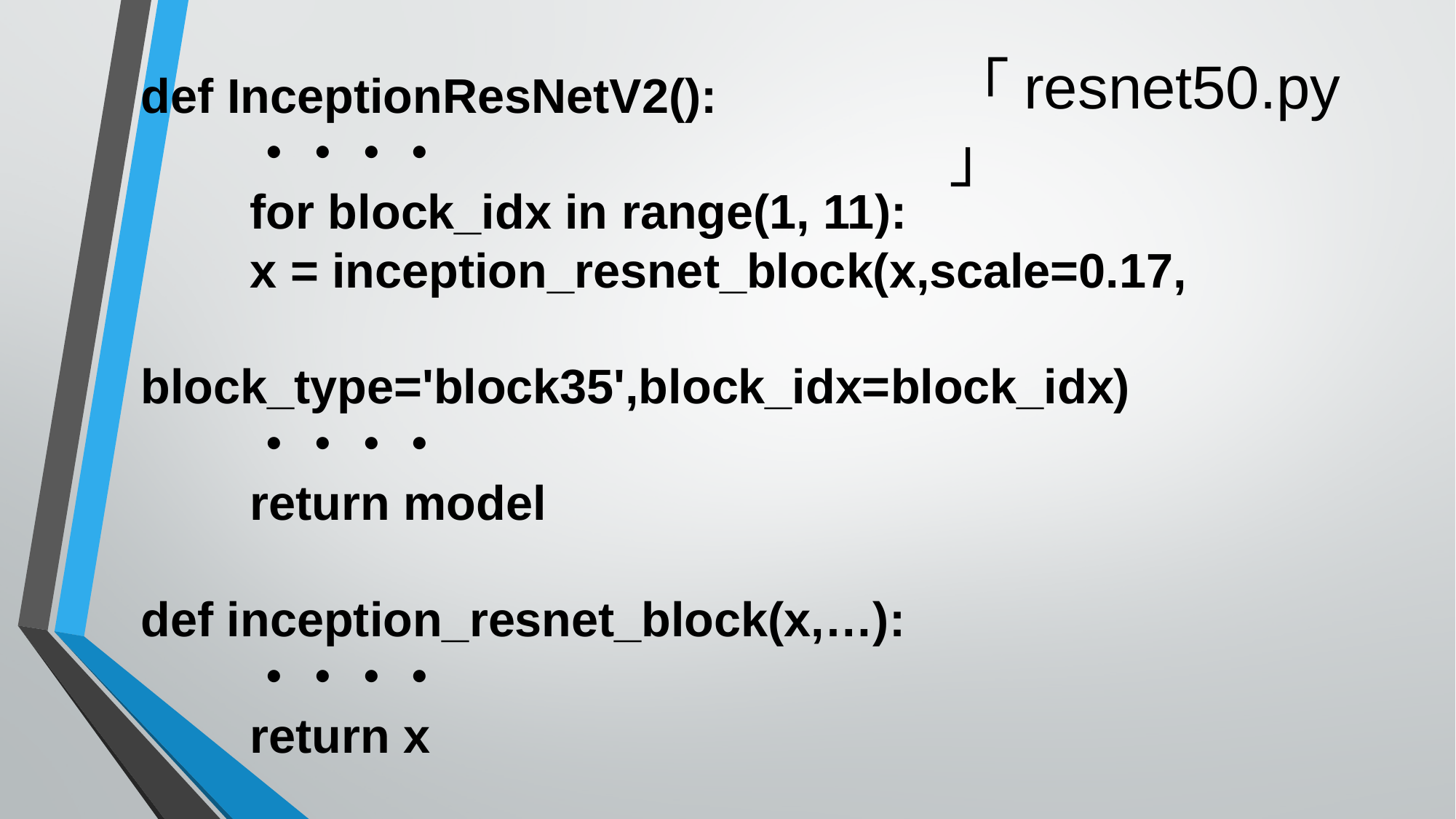

「resnet50.py」
def InceptionResNetV2():
　	・・・・
	for block_idx in range(1, 11):
      	x = inception_resnet_block(x,scale=0.17,                                　　　			block_type='block35',block_idx=block_idx)
　	・・・・
	return model

def inception_resnet_block(x,…):
　	・・・・
	return x